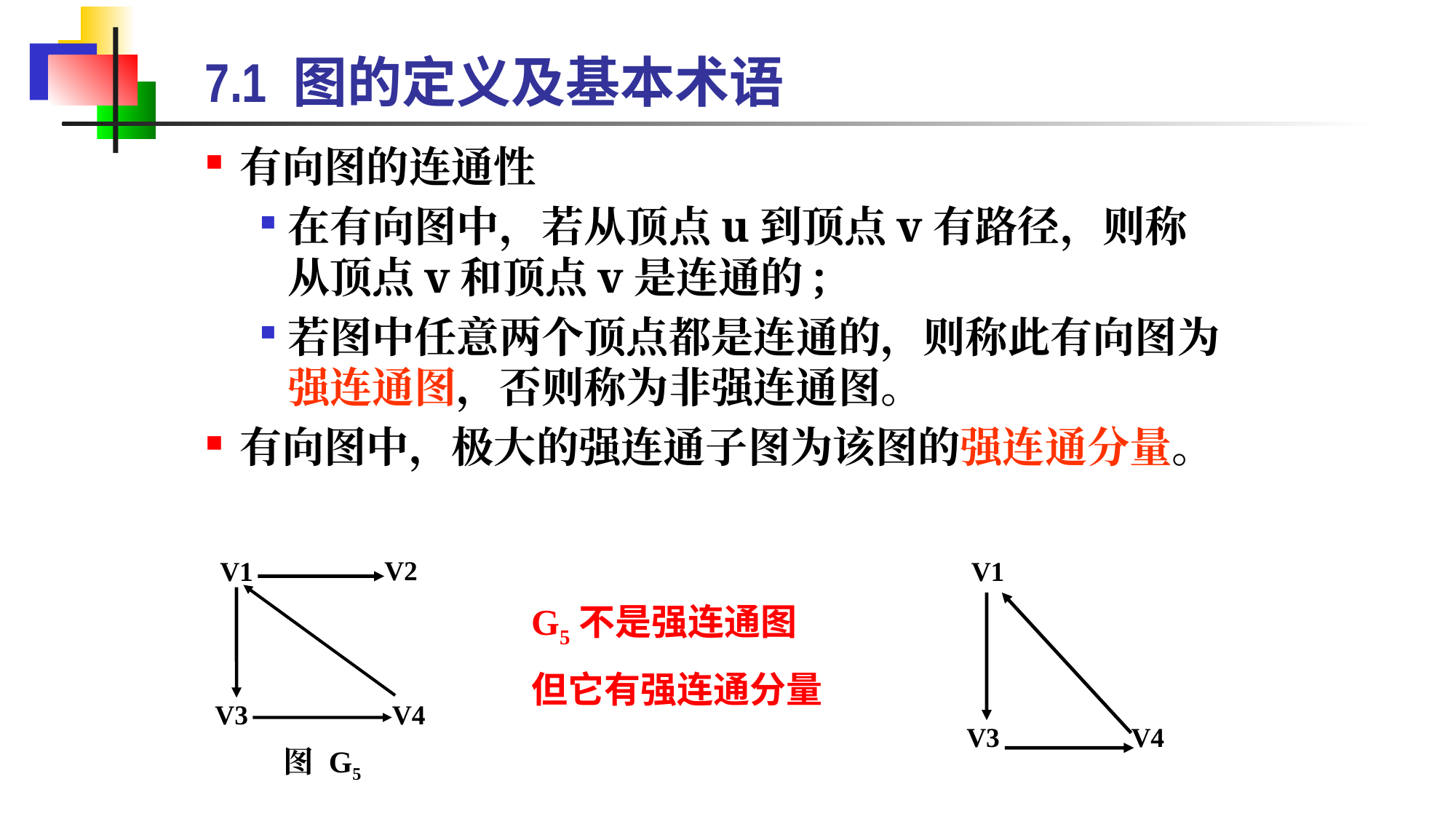

# 7.1 图的定义及基本术语
有向图的连通性
在有向图中，若从顶点u到顶点v有路径，则称从顶点v和顶点v是连通的;
若图中任意两个顶点都是连通的，则称此有向图为强连通图，否则称为非强连通图。
有向图中，极大的强连通子图为该图的强连通分量。
V2
V1

V3
V4

V1

V3
V4

G5不是强连通图
但它有强连通分量
图 G5